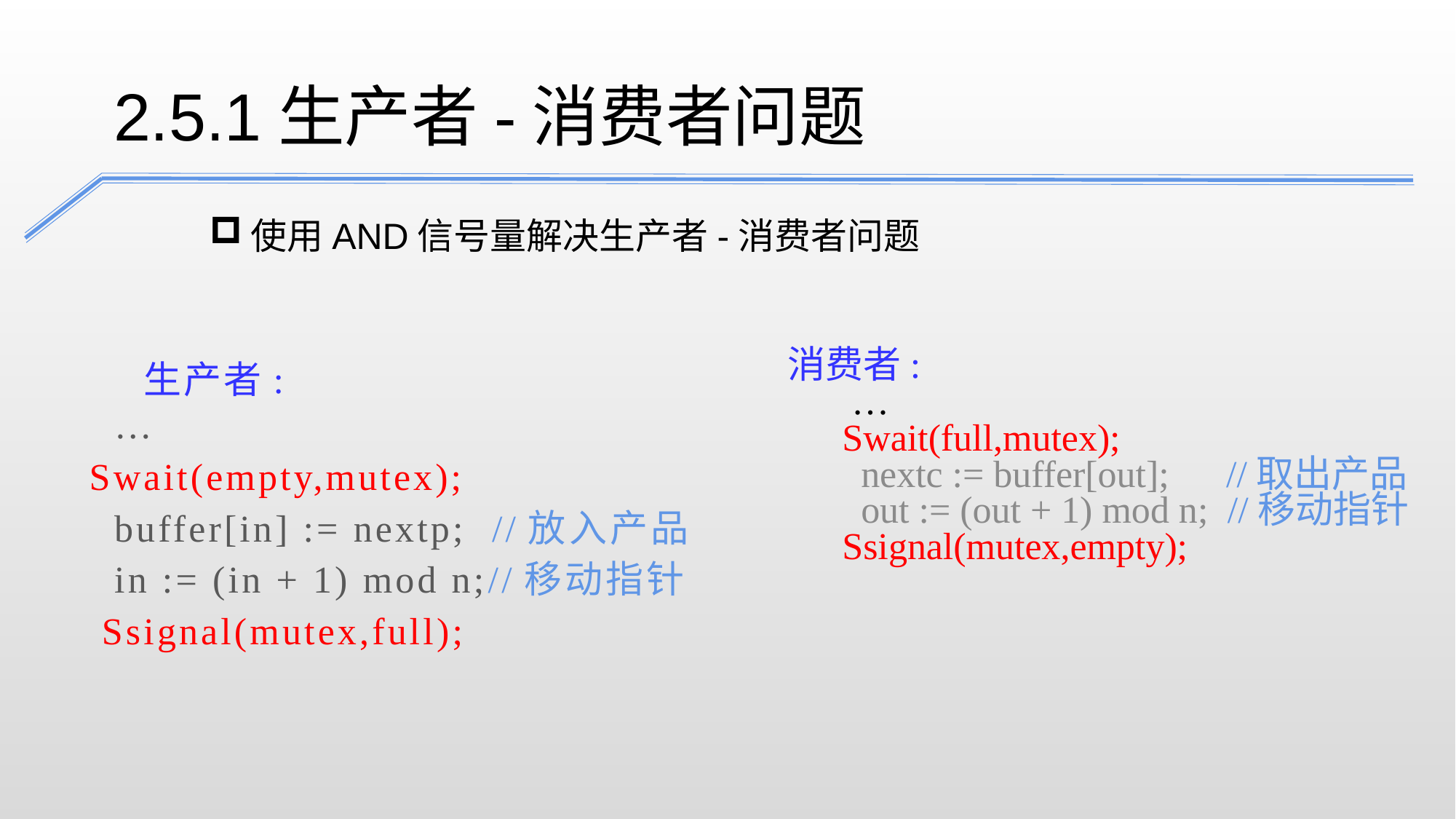

2.5.1生产者-消费者问题
使用AND信号量解决生产者-消费者问题
消费者:
 …
Swait(full,mutex);
  nextc := buffer[out];      //取出产品
  out := (out + 1) mod n;  //移动指针
Ssignal(mutex,empty);
生产者:
  …
Swait(empty,mutex);
  buffer[in] := nextp;  //放入产品
  in := (in + 1) mod n;//移动指针
 Ssignal(mutex,full);